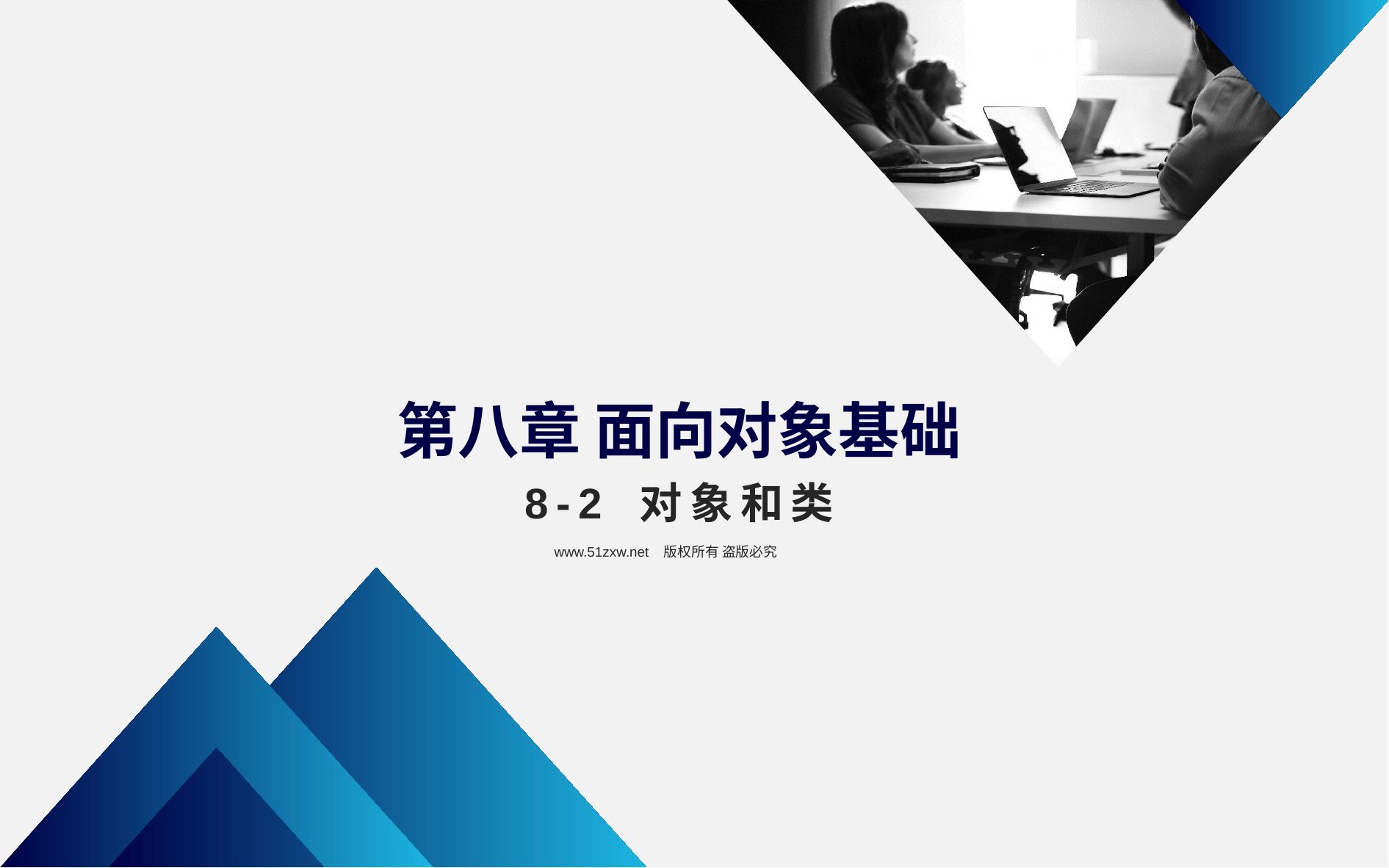

第八章 面向对象基础
8-2 对象和类
www.51zxw.net   版权所有 盗版必究